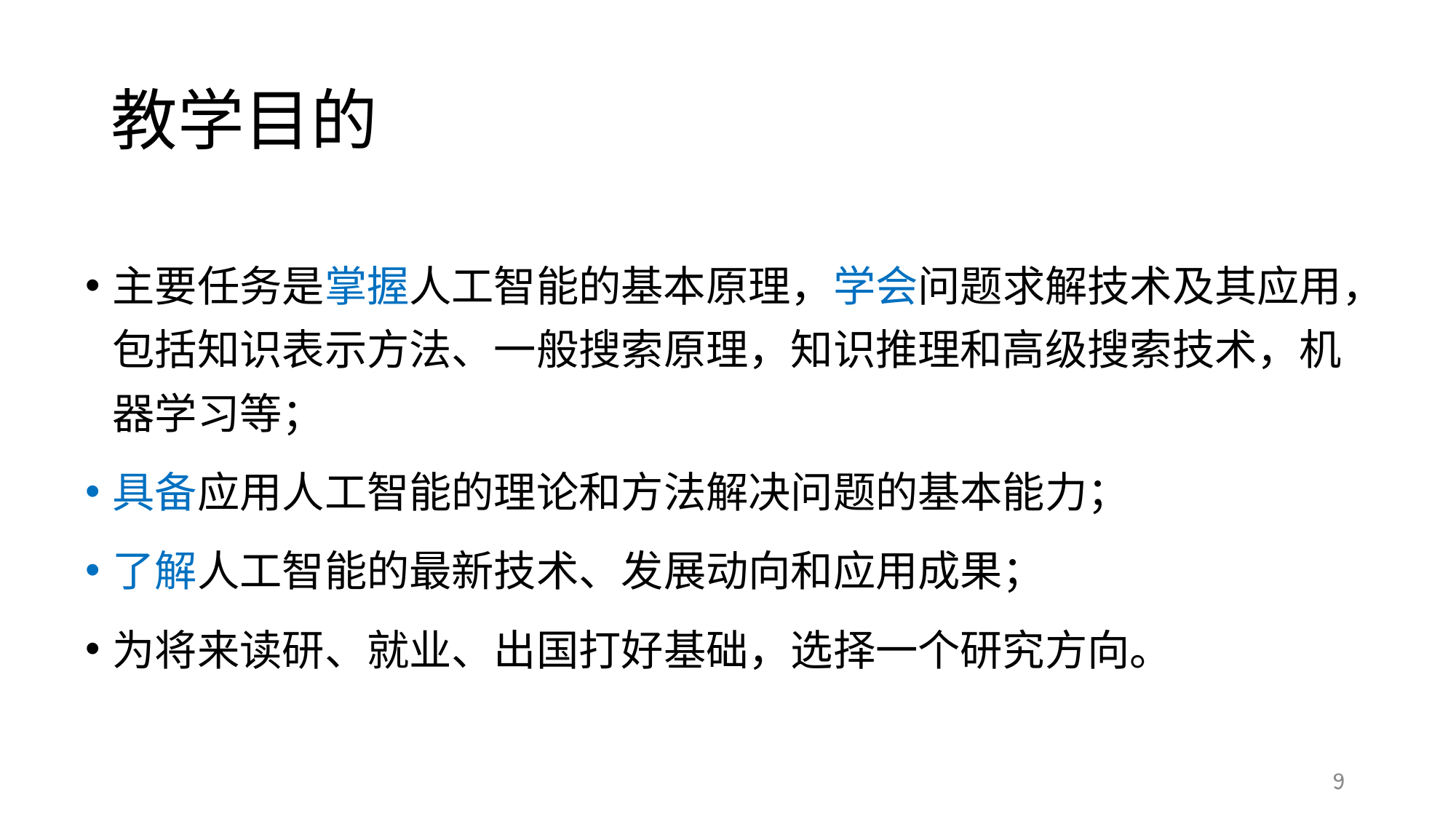

# 教学目的
主要任务是掌握人工智能的基本原理，学会问题求解技术及其应用，包括知识表示方法、一般搜索原理，知识推理和高级搜索技术，机器学习等；
具备应用人工智能的理论和方法解决问题的基本能力；
了解人工智能的最新技术、发展动向和应用成果；
为将来读研、就业、出国打好基础，选择一个研究方向。
9